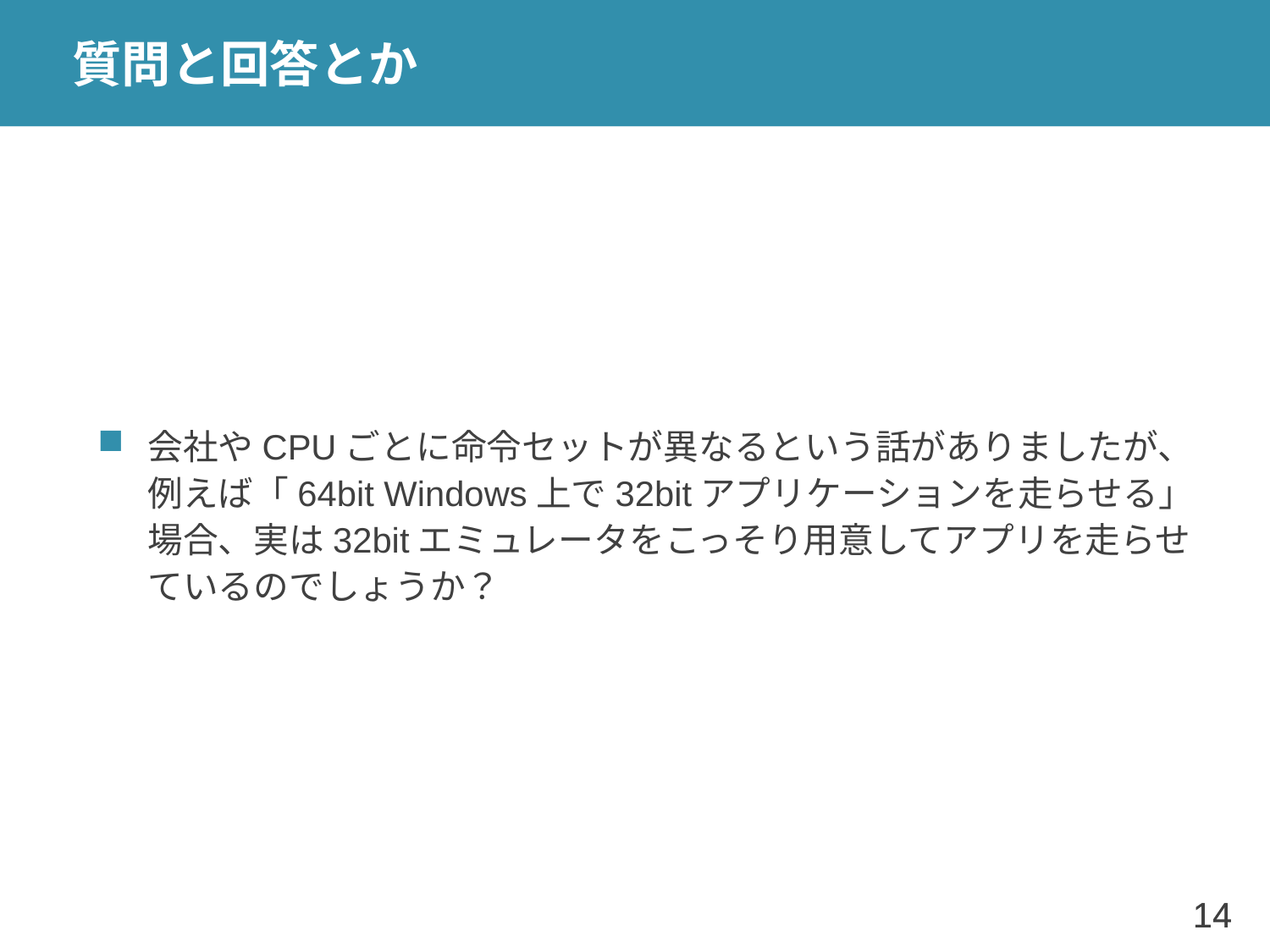

# 質問と回答とか
会社やCPUごとに命令セットが異なるという話がありましたが、例えば「64bit Windows上で32bitアプリケーションを走らせる」場合、実は32bitエミュレータをこっそり用意してアプリを走らせているのでしょうか？